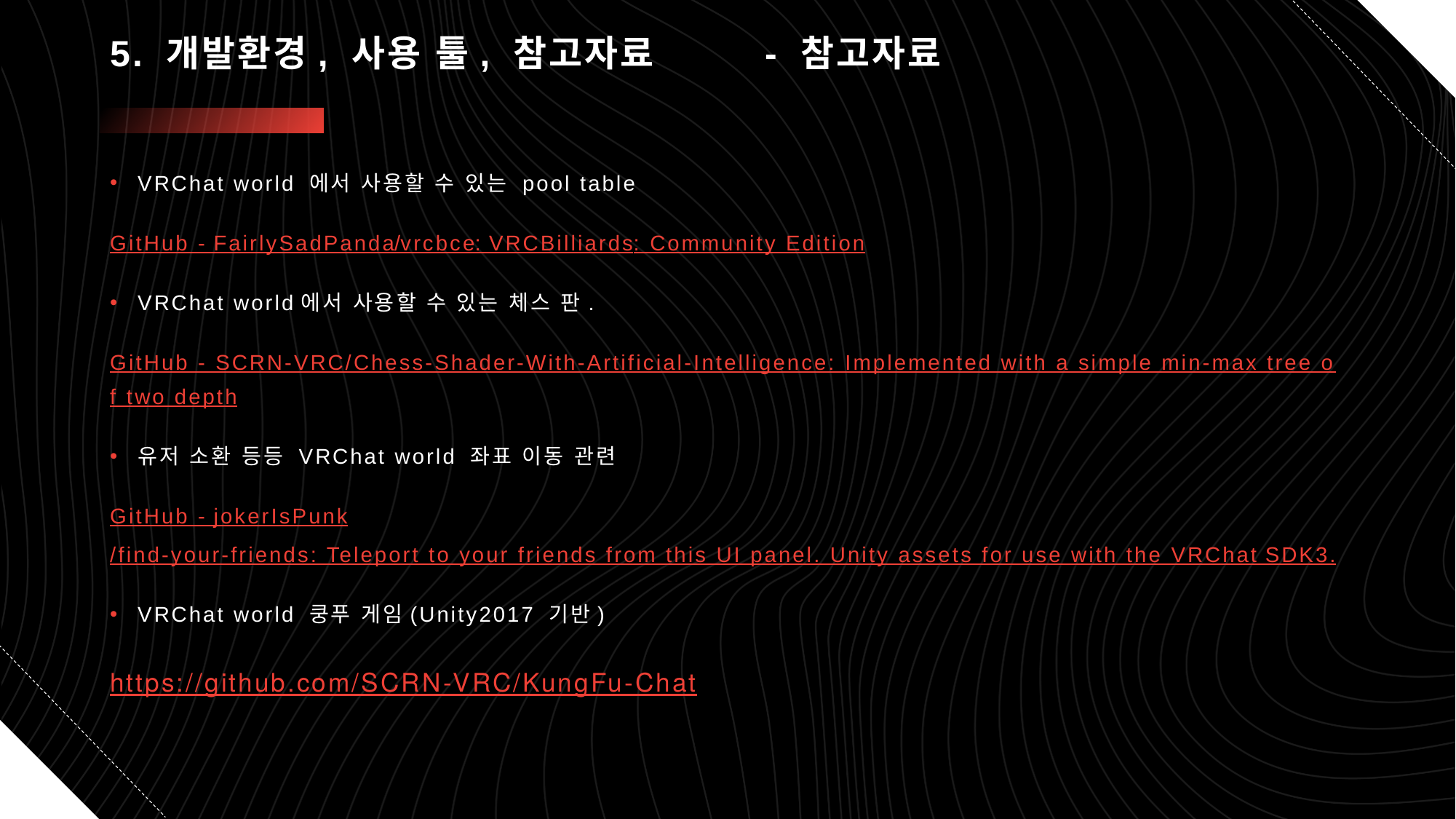

# 5. 개발환경, 사용 툴, 참고자료	- 참고자료
VRChat world 에서 사용할 수 있는 pool table
GitHub - FairlySadPanda/vrcbce: VRCBilliards: Community Edition
VRChat world에서 사용할 수 있는 체스 판.
GitHub - SCRN-VRC/Chess-Shader-With-Artificial-Intelligence: Implemented with a simple min-max tree of two depth
유저 소환 등등 VRChat world 좌표 이동 관련
GitHub - jokerIsPunk/find-your-friends: Teleport to your friends from this UI panel. Unity assets for use with the VRChat SDK3.
VRChat world 쿵푸 게임(Unity2017 기반)
https://github.com/SCRN-VRC/KungFu-Chat